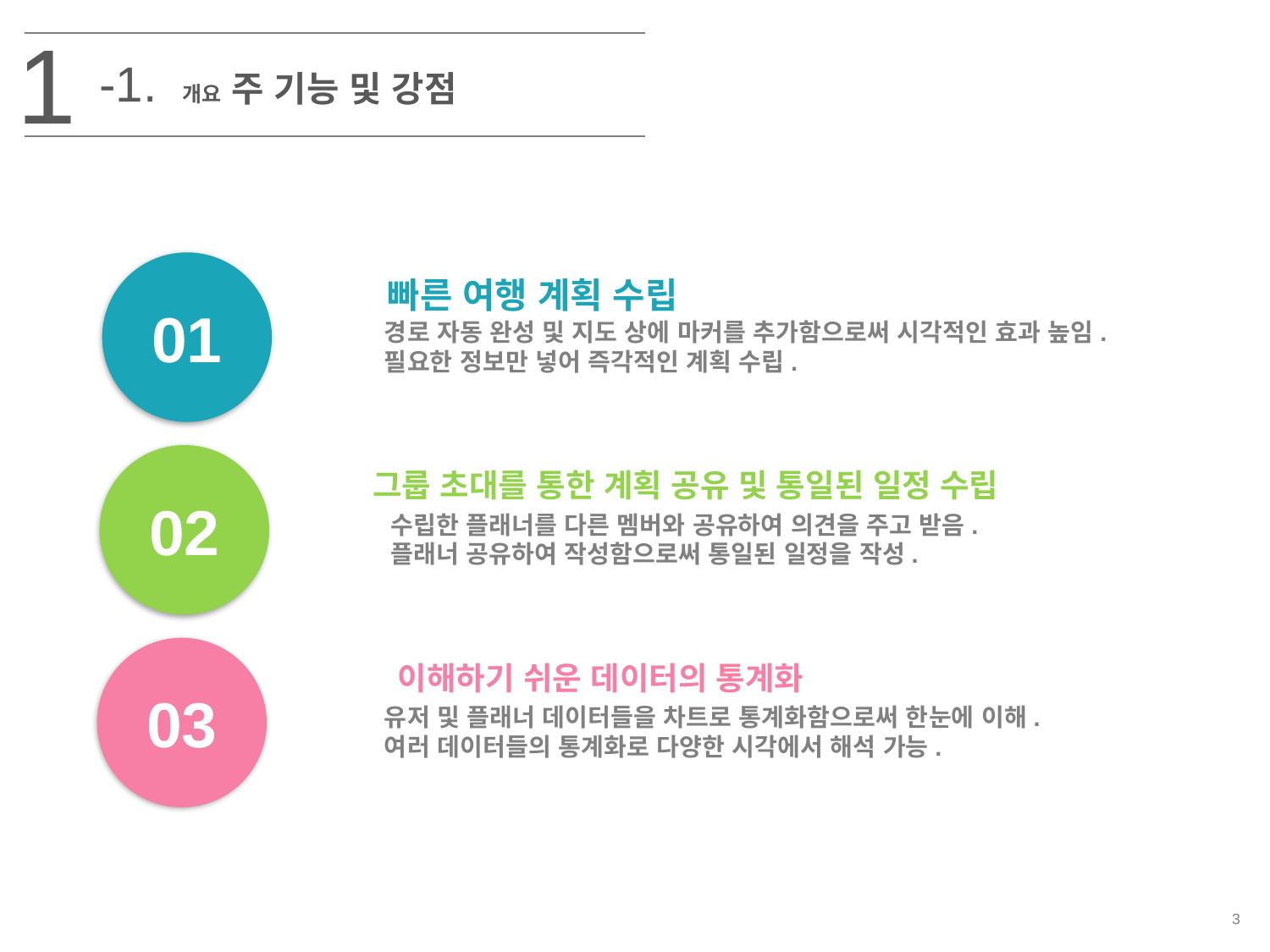

1
-1. 개요 주 기능 및 강점
01
빠른 여행 계획 수립
경로 자동 완성 및 지도 상에 마커를 추가함으로써 시각적인 효과 높임.
필요한 정보만 넣어 즉각적인 계획 수립.
02
그룹 초대를 통한 계획 공유 및 통일된 일정 수립
수립한 플래너를 다른 멤버와 공유하여 의견을 주고 받음.
플래너 공유하여 작성함으로써 통일된 일정을 작성.
03
이해하기 쉬운 데이터의 통계화
유저 및 플래너 데이터들을 차트로 통계화함으로써 한눈에 이해.
여러 데이터들의 통계화로 다양한 시각에서 해석 가능.